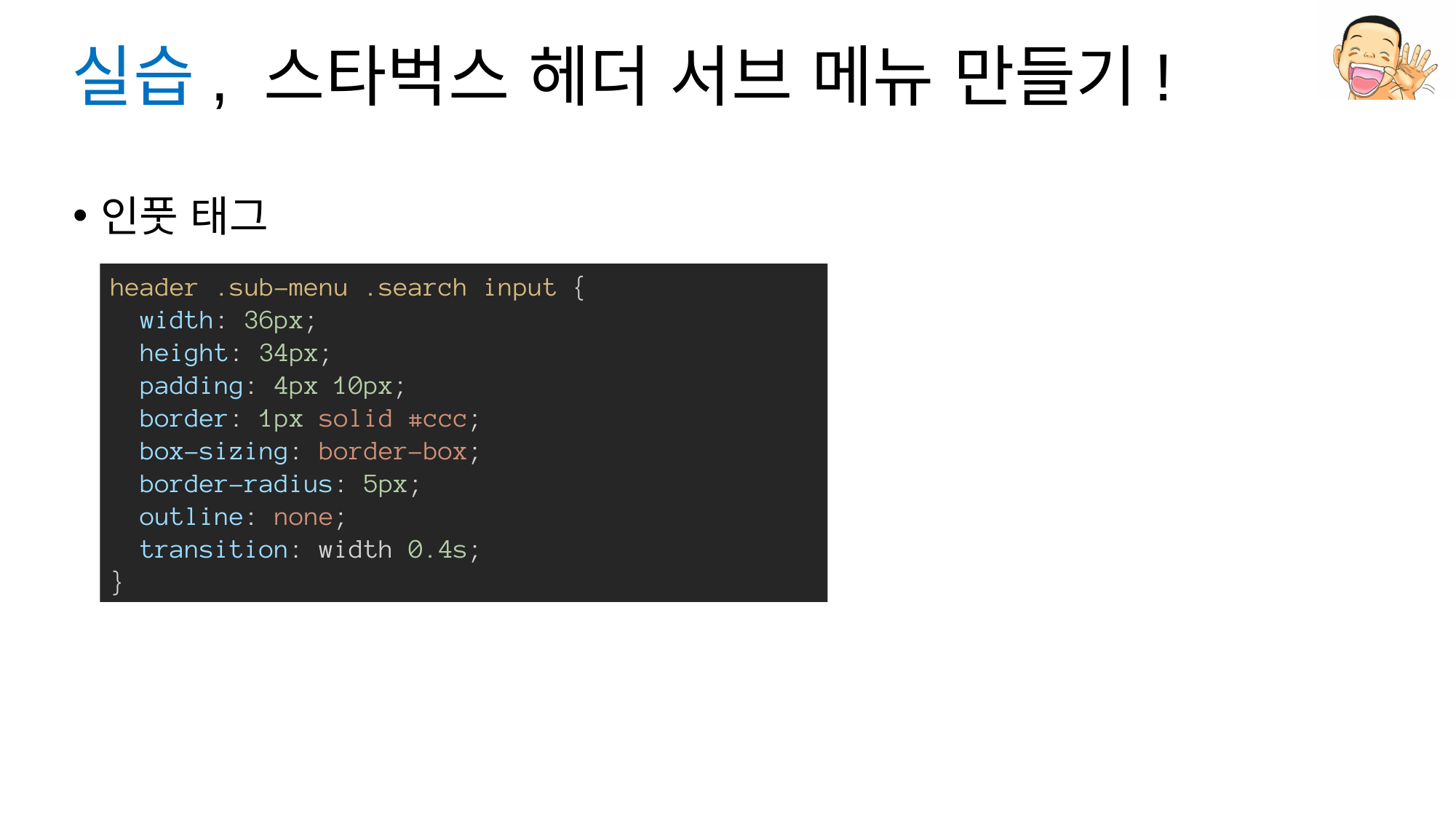

# 실습, 스타벅스 헤더 서브 메뉴 만들기!
인풋 태그
header .sub-menu .search input {
  width: 36px;
  height: 34px;
  padding: 4px 10px;
  border: 1px solid #ccc;
  box-sizing: border-box;
  border-radius: 5px;
  outline: none;
  transition: width 0.4s;
}